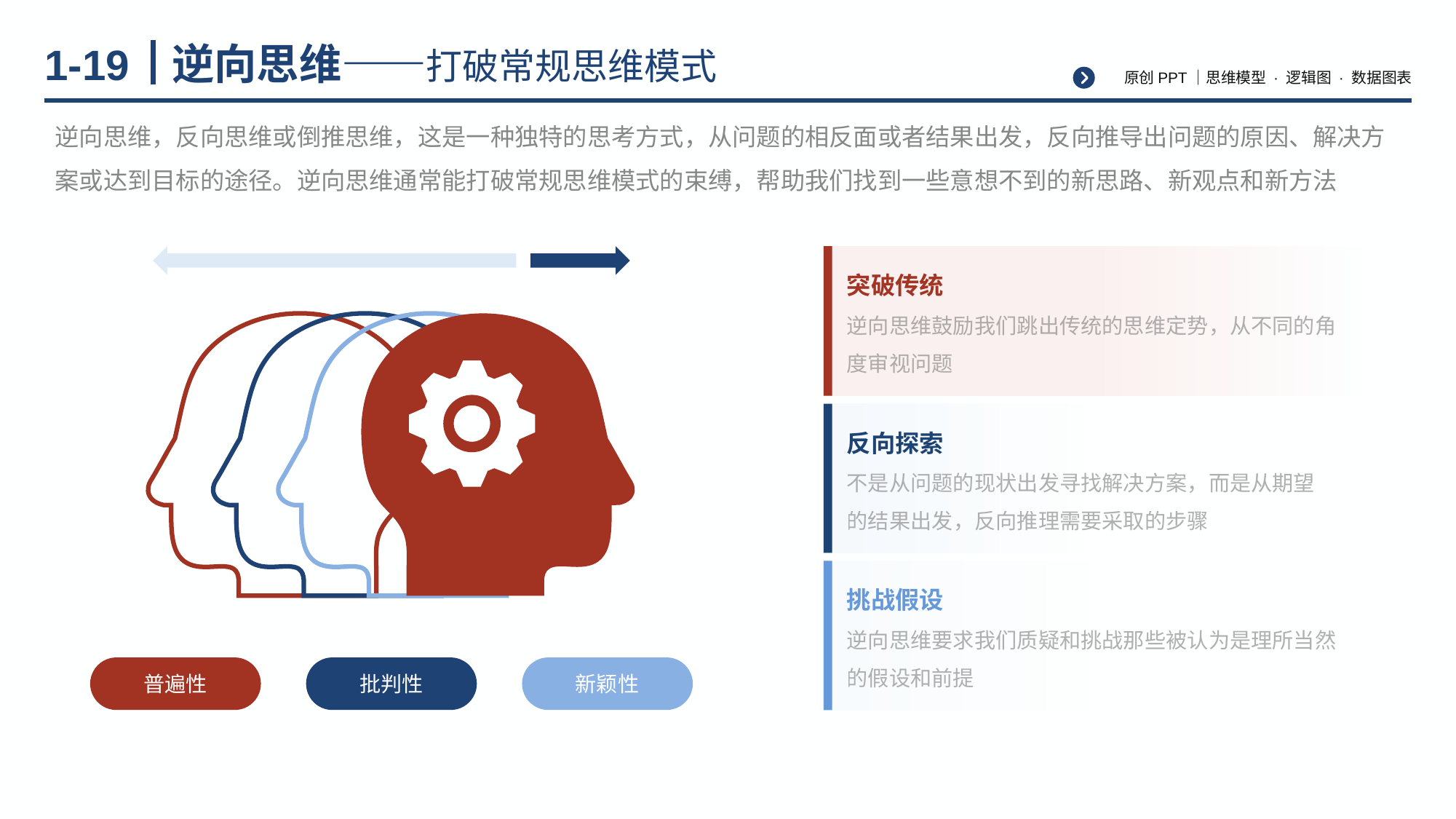

# 逆向思维——打破常规思维模式
1-19
逆向思维，反向思维或倒推思维，这是一种独特的思考方式，从问题的相反面或者结果出发，反向推导出问题的原因、解决方案或达到目标的途径。逆向思维通常能打破常规思维模式的束缚，帮助我们找到一些意想不到的新思路、新观点和新方法

突破传统
逆向思维鼓励我们跳出传统的思维定势，从不同的角度审视问题

反向探索
不是从问题的现状出发寻找解决方案，而是从期望的结果出发，反向推理需要采取的步骤

挑战假设
逆向思维要求我们质疑和挑战那些被认为是理所当然的假设和前提

普遍性
批判性
新颖性